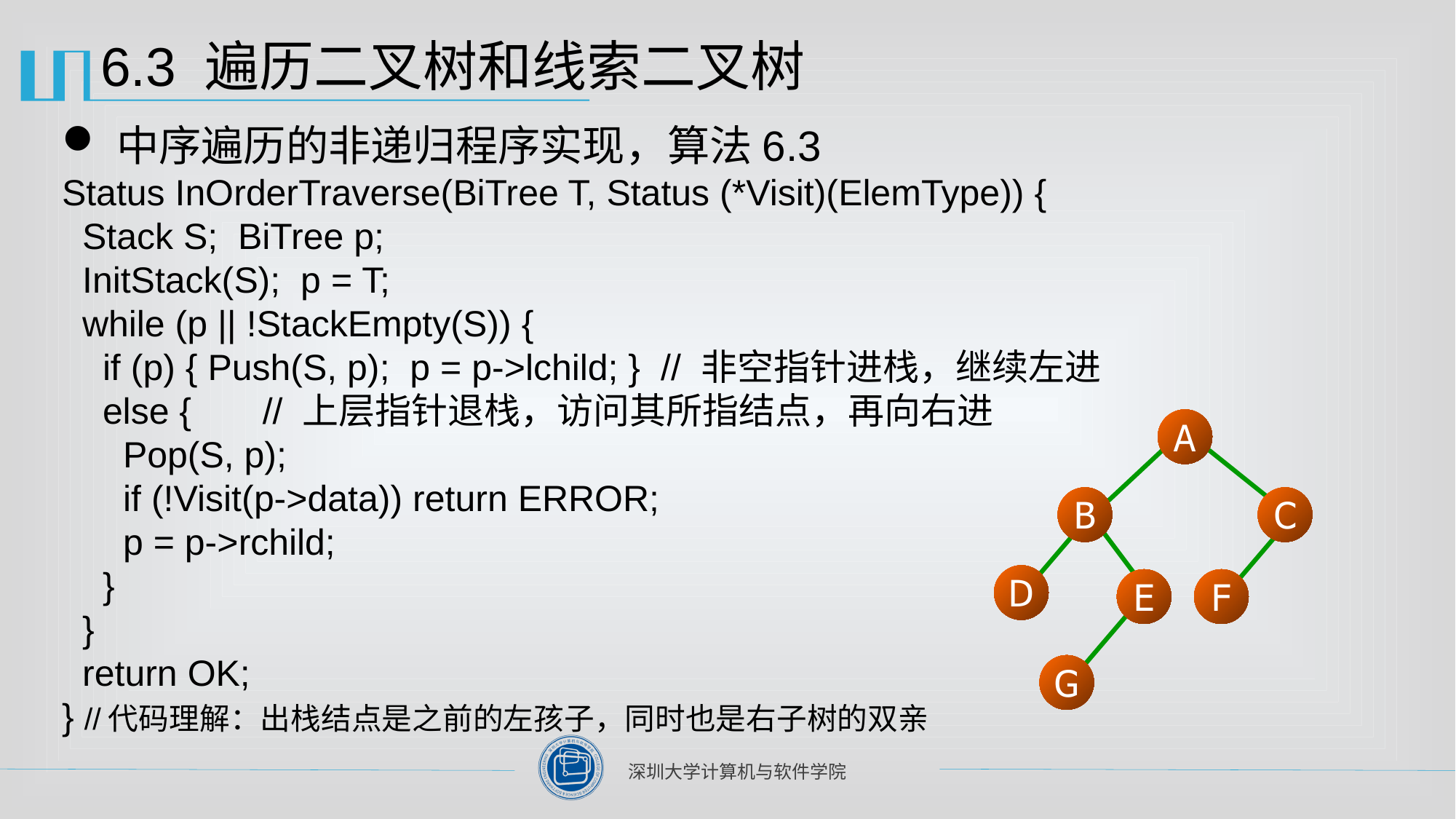

# 6.3 遍历二叉树和线索二叉树
中序遍历的非递归程序实现，算法6.3
Status InOrderTraverse(BiTree T, Status (*Visit)(ElemType)) {
  Stack S;  BiTree p;
  InitStack(S);  p = T;
  while (p || !StackEmpty(S)) {
    if (p) { Push(S, p);  p = p->lchild; }  // 非空指针进栈，继续左进
    else {       // 上层指针退栈，访问其所指结点，再向右进
      Pop(S, p);
      if (!Visit(p->data)) return ERROR;
      p = p->rchild;
    }
  }
  return OK;
} //代码理解：出栈结点是之前的左孩子，同时也是右子树的双亲

A

B
C

D
E
F

G
36